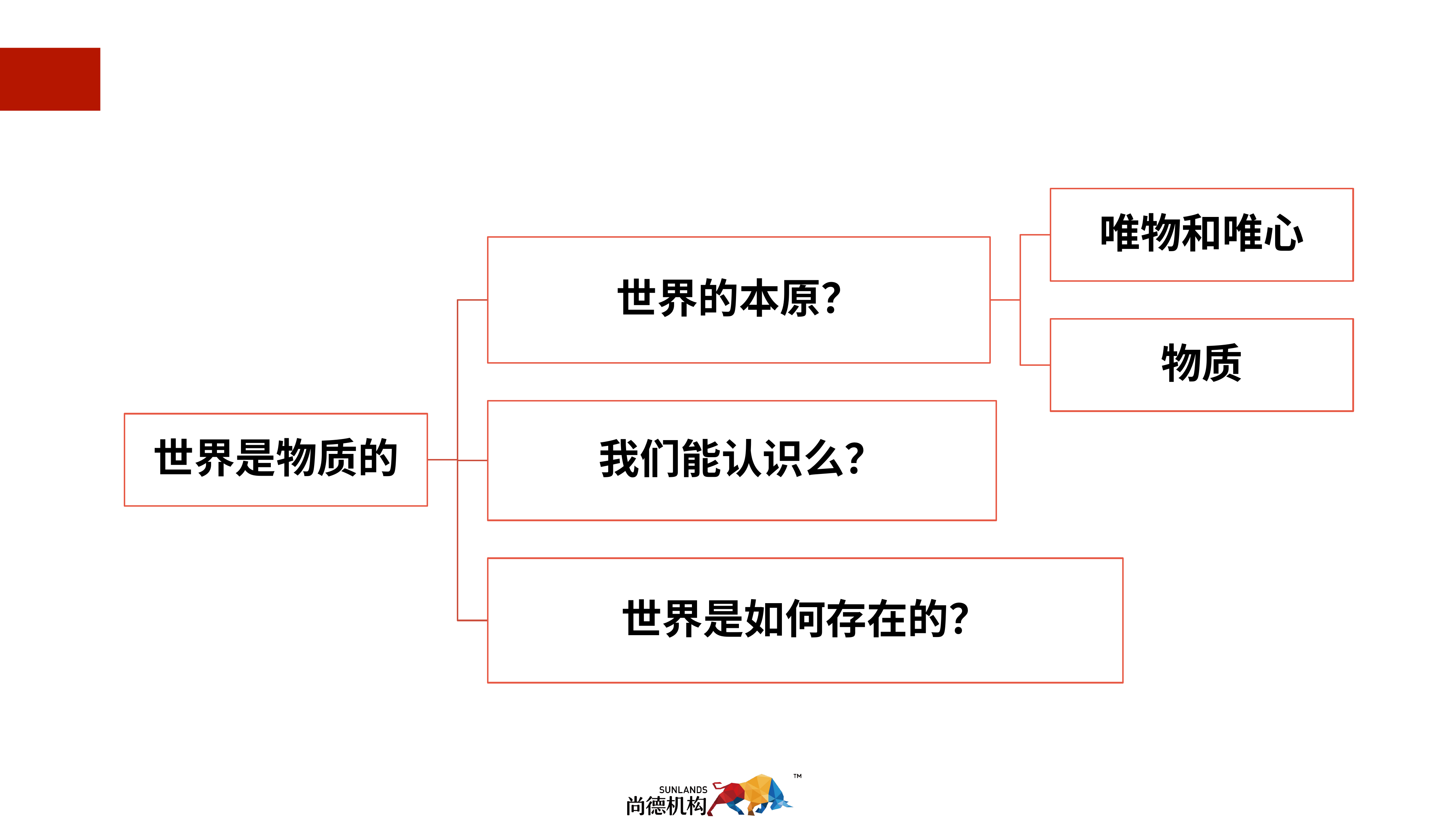

世界是物质的
世界的本原？
唯物和唯心
物质
我们能认识么？
世界是如何存在的？